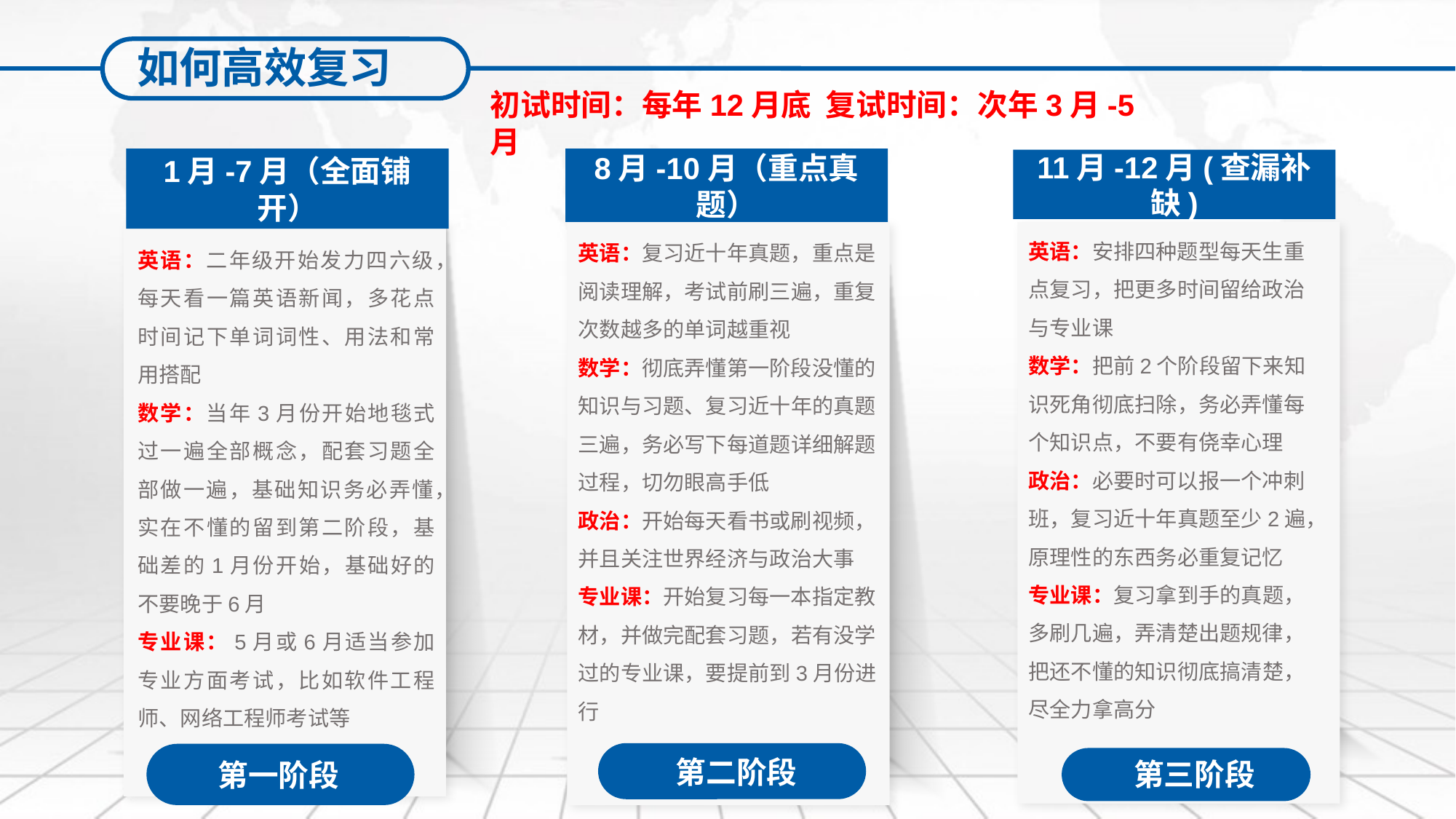

如何高效复习

初试时间：每年12月底  复试时间：次年3月-5月
8月-10月（重点真题）

英语：复习近十年真题，重点是阅读理解，考试前刷三遍，重复次数越多的单词越重视
数学：彻底弄懂第一阶段没懂的知识与习题、复习近十年的真题三遍，务必写下每道题详细解题过程，切勿眼高手低
政治：开始每天看书或刷视频，并且关注世界经济与政治大事
专业课：开始复习每一本指定教材，并做完配套习题，若有没学过的专业课，要提前到3月份进行

第二阶段
1月-7月（全面铺开）

英语：二年级开始发力四六级，每天看一篇英语新闻，多花点时间记下单词词性、用法和常用搭配
数学：当年3月份开始地毯式过一遍全部概念，配套习题全部做一遍，基础知识务必弄懂，实在不懂的留到第二阶段，基础差的1月份开始，基础好的不要晚于6月
专业课：5月或6月适当参加专业方面考试，比如软件工程师、网络工程师考试等

第一阶段

11月-12月(查漏补缺)

英语：安排四种题型每天生重点复习，把更多时间留给政治与专业课
数学：把前2个阶段留下来知识死角彻底扫除，务必弄懂每个知识点，不要有侥幸心理
政治：必要时可以报一个冲刺班，复习近十年真题至少2遍，原理性的东西务必重复记忆
专业课：复习拿到手的真题，多刷几遍，弄清楚出题规律，把还不懂的知识彻底搞清楚，尽全力拿高分

第三阶段